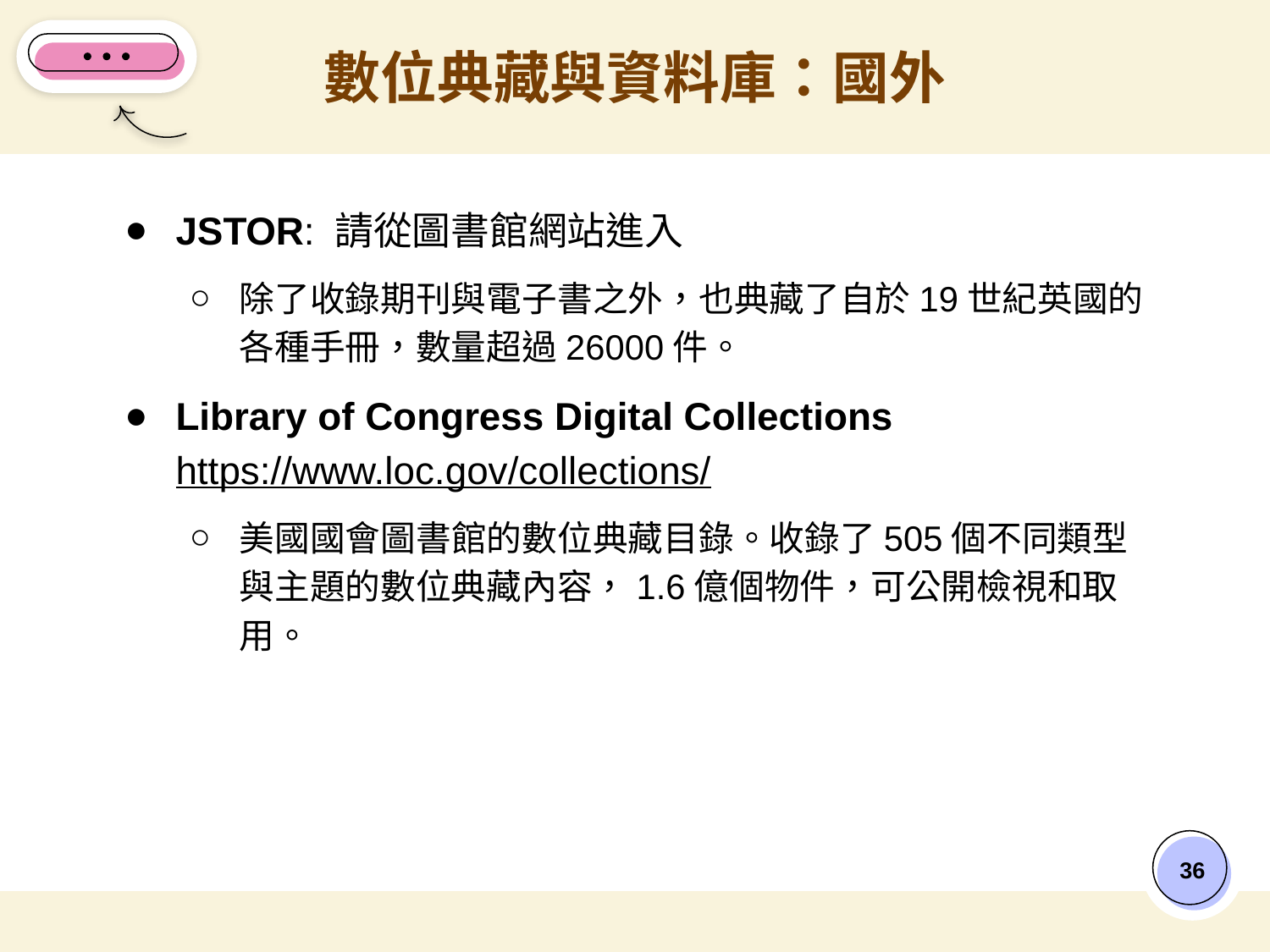

# 數位典藏與資料庫：國外
JSTOR: 請從圖書館網站進入
除了收錄期刊與電子書之外，也典藏了自於19世紀英國的各種手冊，數量超過26000件。
Library of Congress Digital Collections
https://www.loc.gov/collections/
美國國會圖書館的數位典藏目錄。收錄了505個不同類型與主題的數位典藏內容，1.6億個物件，可公開檢視和取用。

36